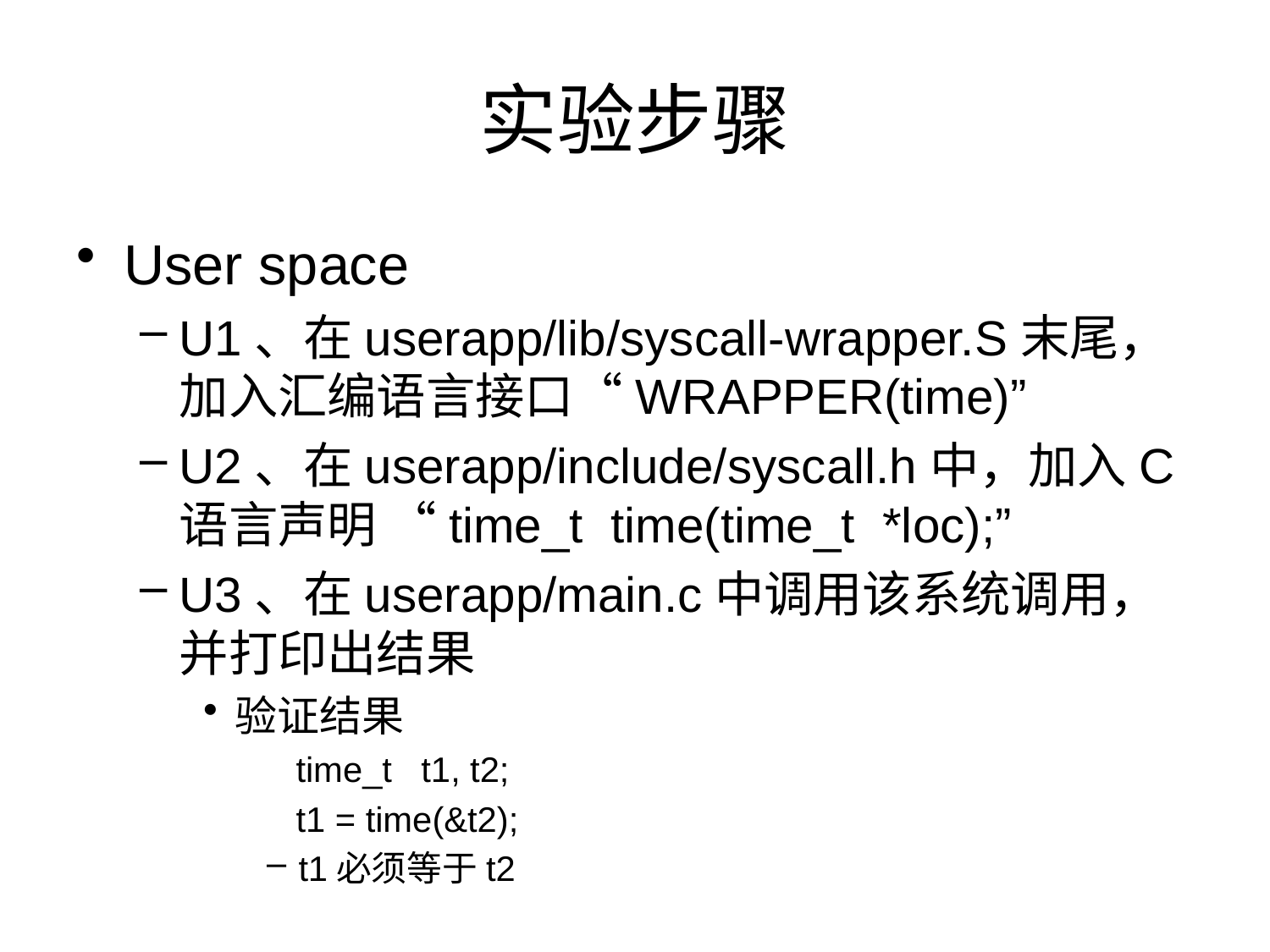

# 实验步骤
User space
U1、在userapp/lib/syscall-wrapper.S末尾，加入汇编语言接口“WRAPPER(time)”
U2、在userapp/include/syscall.h中，加入C语言声明 “time_t  time(time_t  *loc);”
U3、在userapp/main.c中调用该系统调用，并打印出结果
验证结果
   time_t   t1, t2;
   t1 = time(&t2);
t1必须等于t2